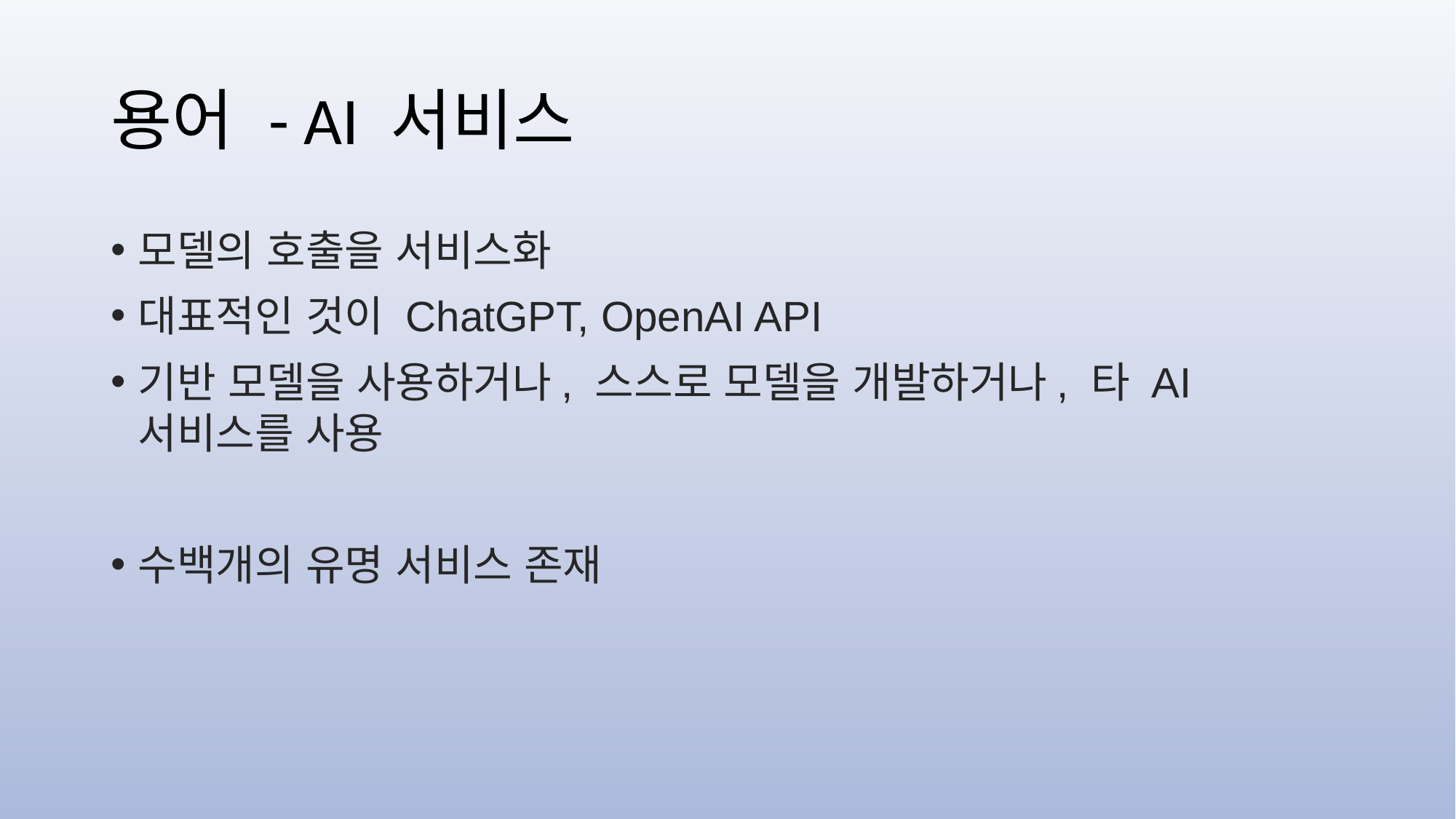

# 용어 - AI 서비스
모델의 호출을 서비스화
대표적인 것이 ChatGPT, OpenAI API
기반 모델을 사용하거나, 스스로 모델을 개발하거나, 타 AI서비스를 사용

수백개의 유명 서비스 존재